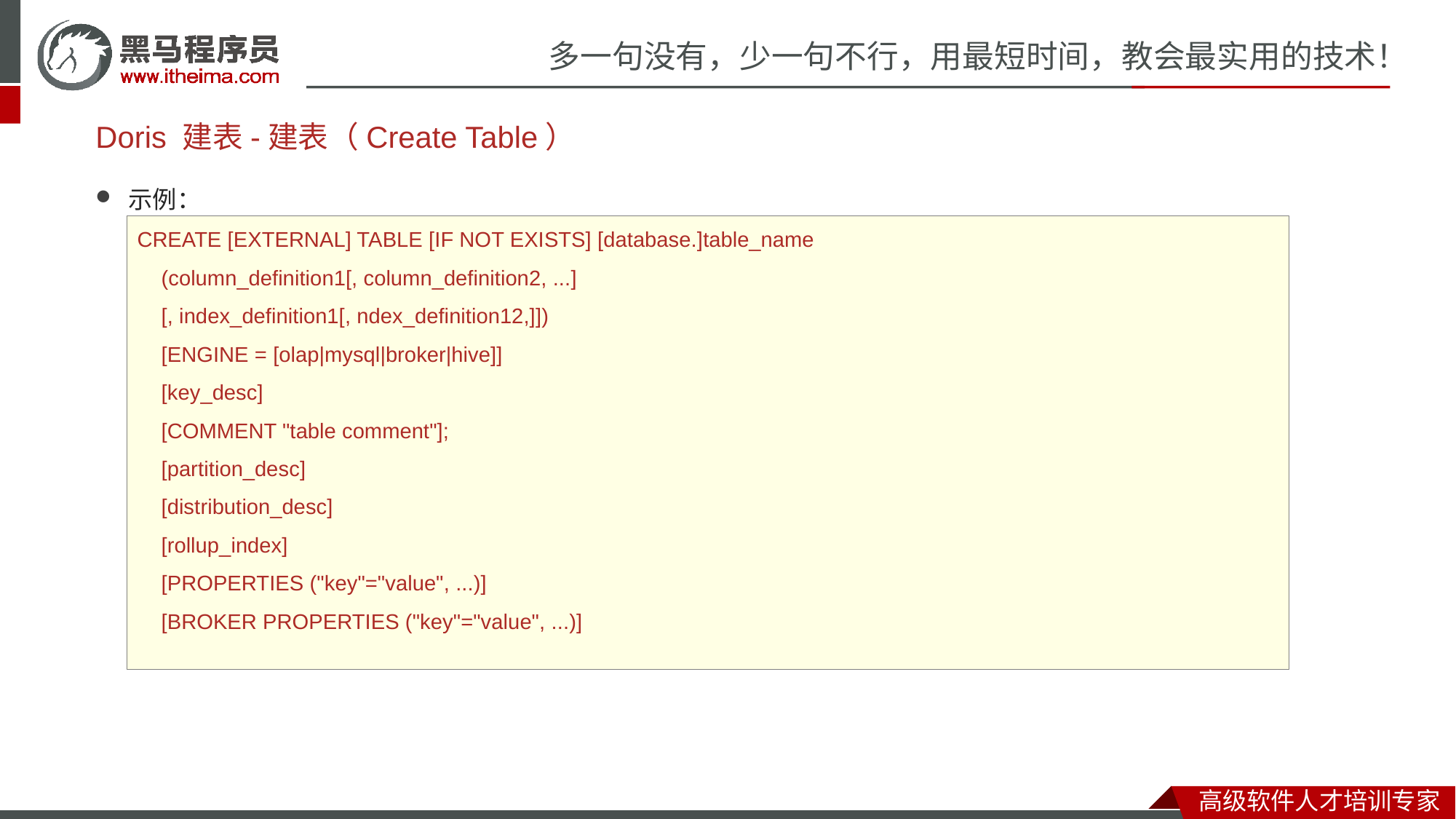

# Doris 建表-建表（Create Table）
示例：

CREATE [EXTERNAL] TABLE [IF NOT EXISTS] [database.]table_name
    (column_definition1[, column_definition2, ...]
    [, index_definition1[, ndex_definition12,]])
    [ENGINE = [olap|mysql|broker|hive]]
    [key_desc]
    [COMMENT "table comment"];
    [partition_desc]
    [distribution_desc]
    [rollup_index]
    [PROPERTIES ("key"="value", ...)]
    [BROKER PROPERTIES ("key"="value", ...)]